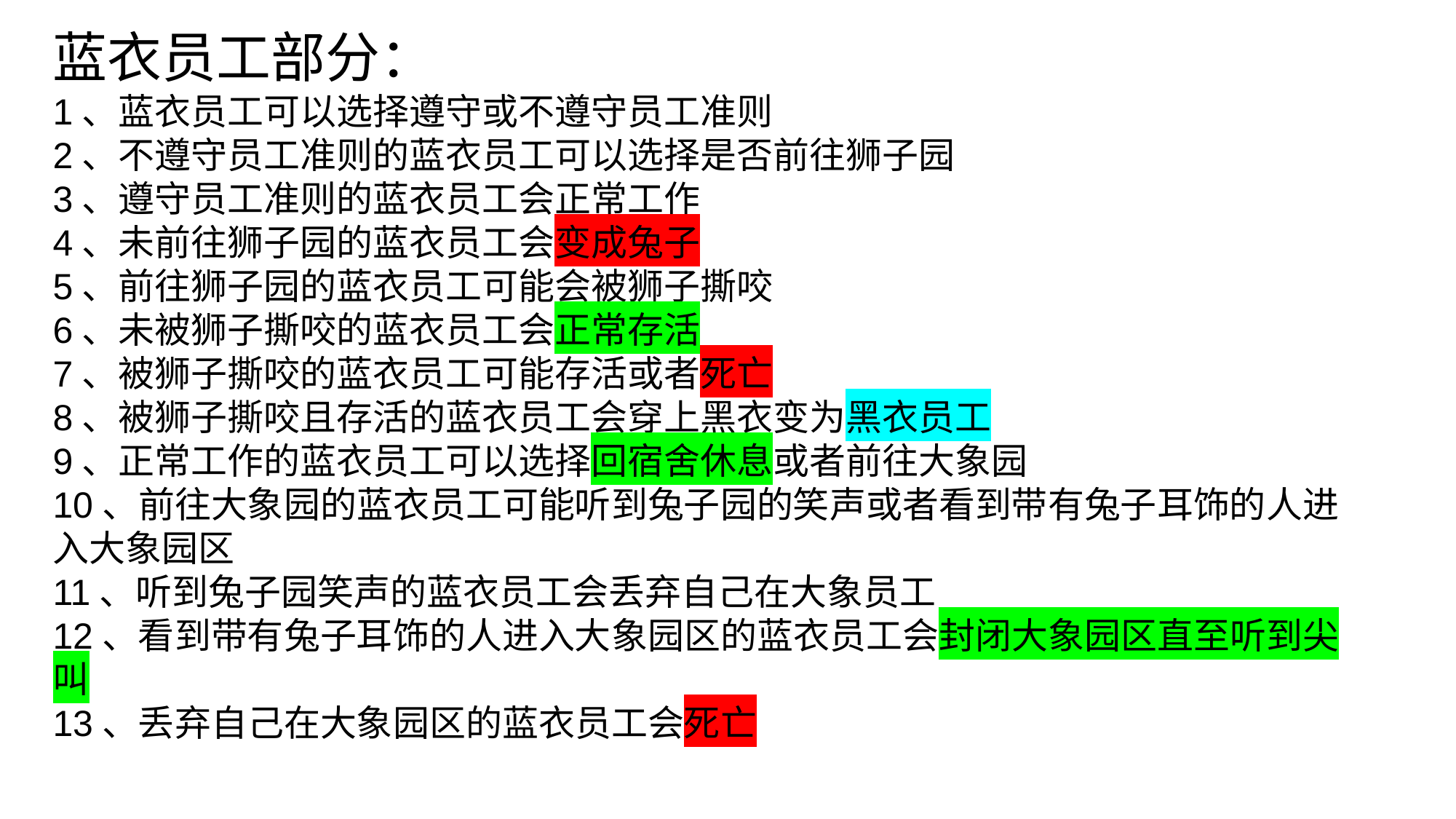

蓝衣员工部分：
1、蓝衣员工可以选择遵守或不遵守员工准则
2、不遵守员工准则的蓝衣员工可以选择是否前往狮子园
3、遵守员工准则的蓝衣员工会正常工作
4、未前往狮子园的蓝衣员工会变成兔子
5、前往狮子园的蓝衣员工可能会被狮子撕咬
6、未被狮子撕咬的蓝衣员工会正常存活
7、被狮子撕咬的蓝衣员工可能存活或者死亡
8、被狮子撕咬且存活的蓝衣员工会穿上黑衣变为黑衣员工
9、正常工作的蓝衣员工可以选择回宿舍休息或者前往大象园
10、前往大象园的蓝衣员工可能听到兔子园的笑声或者看到带有兔子耳饰的人进入大象园区
11、听到兔子园笑声的蓝衣员工会丢弃自己在大象员工
12、看到带有兔子耳饰的人进入大象园区的蓝衣员工会封闭大象园区直至听到尖叫
13、丢弃自己在大象园区的蓝衣员工会死亡